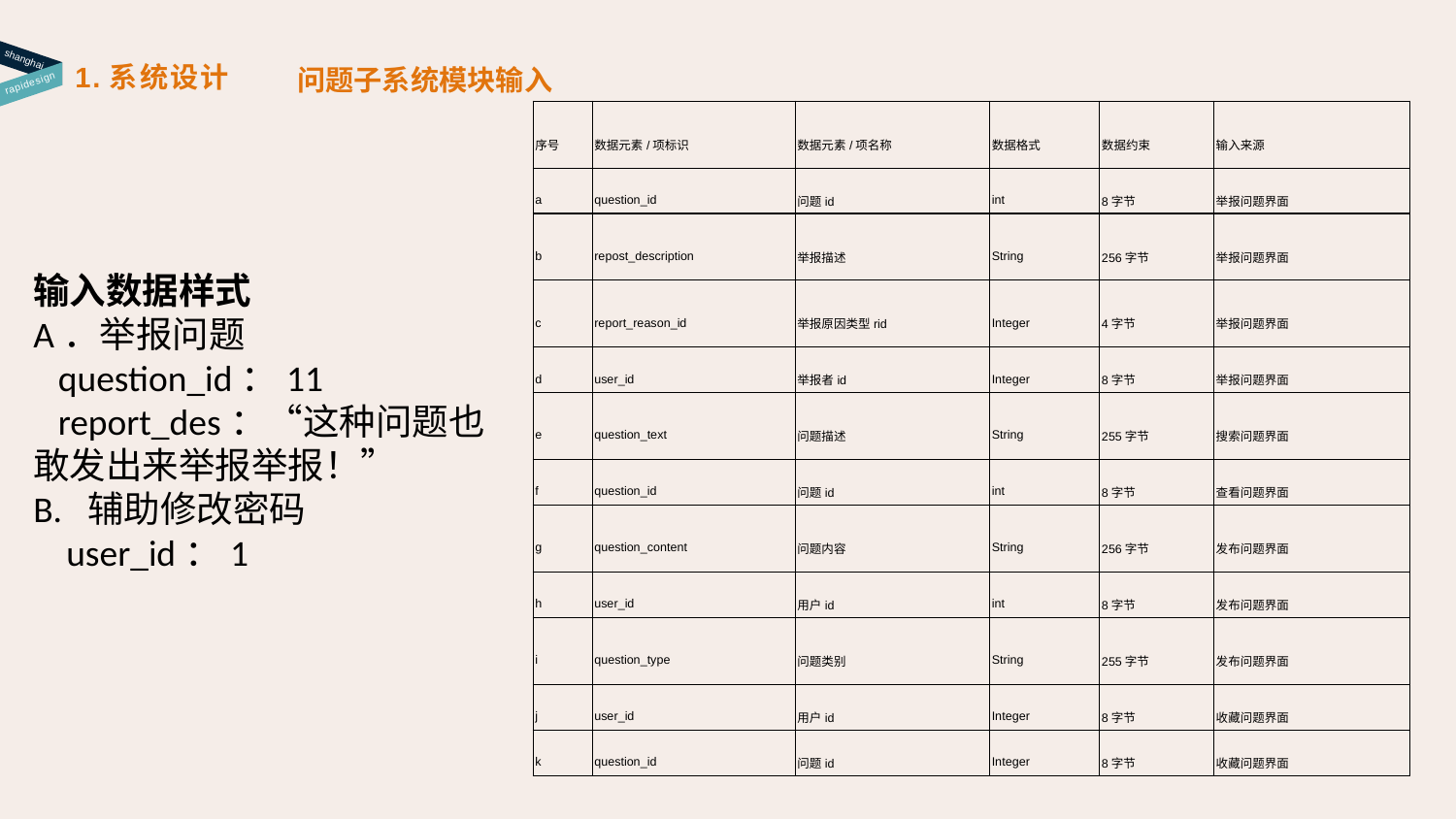

shanghai
1.系统设计
问题子系统模块输入
rapidesign
| 序号 | 数据元素/项标识 | 数据元素/项名称 | 数据格式 | 数据约束 | 输入来源 |
| --- | --- | --- | --- | --- | --- |
| a | question\_id | 问题id | int | 8字节 | 举报问题界面 |
| b | repost\_description | 举报描述 | String | 256字节 | 举报问题界面 |
| c | report\_reason\_id | 举报原因类型rid | Integer | 4字节 | 举报问题界面 |
| d | user\_id | 举报者id | Integer | 8字节 | 举报问题界面 |
| e | question\_text | 问题描述 | String | 255字节 | 搜索问题界面 |
| f | question\_id | 问题id | int | 8字节 | 查看问题界面 |
| g | question\_content | 问题内容 | String | 256字节 | 发布问题界面 |
| h | user\_id | 用户id | int | 8字节 | 发布问题界面 |
| i | question\_type | 问题类别 | String | 255字节 | 发布问题界面 |
| j | user\_id | 用户id | Integer | 8字节 | 收藏问题界面 |
| k | question\_id | 问题id | Integer | 8字节 | 收藏问题界面 |
输入数据样式
A．举报问题
   question_id：11
   report_des：“这种问题也敢发出来举报举报！”
B.  辅助修改密码
    user_id：1